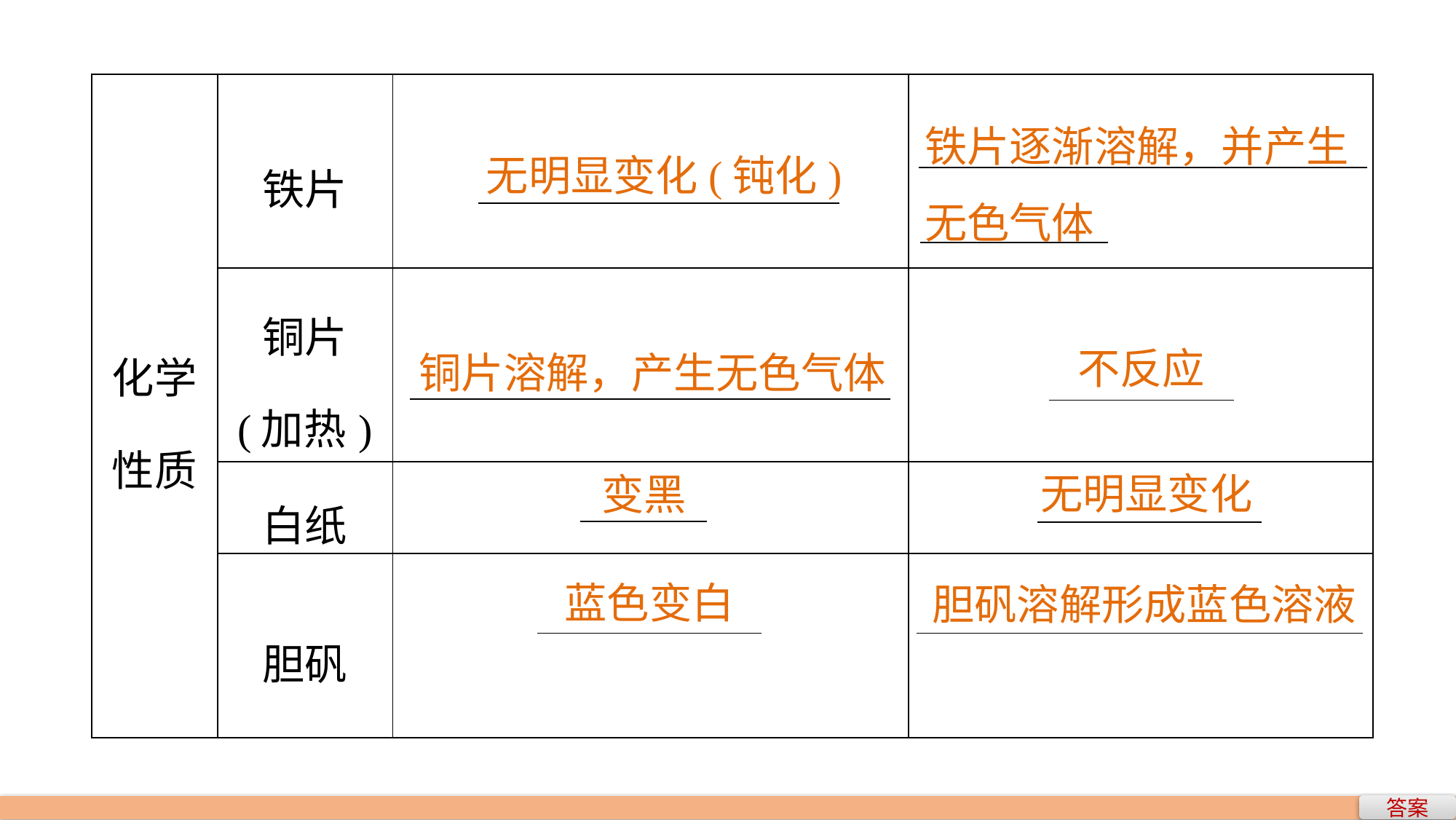

| 化学性质 | 铁片 |  |  |
| --- | --- | --- | --- |
|  | 铜片 (加热) |  |  |
|  | 白纸 |  |  |
|  | 胆矾 |  |  |
铁片逐渐溶解，并产生无色气体
无明显变化(钝化)
不反应
铜片溶解，产生无色气体
无明显变化
变黑
蓝色变白
胆矾溶解形成蓝色溶液
答案